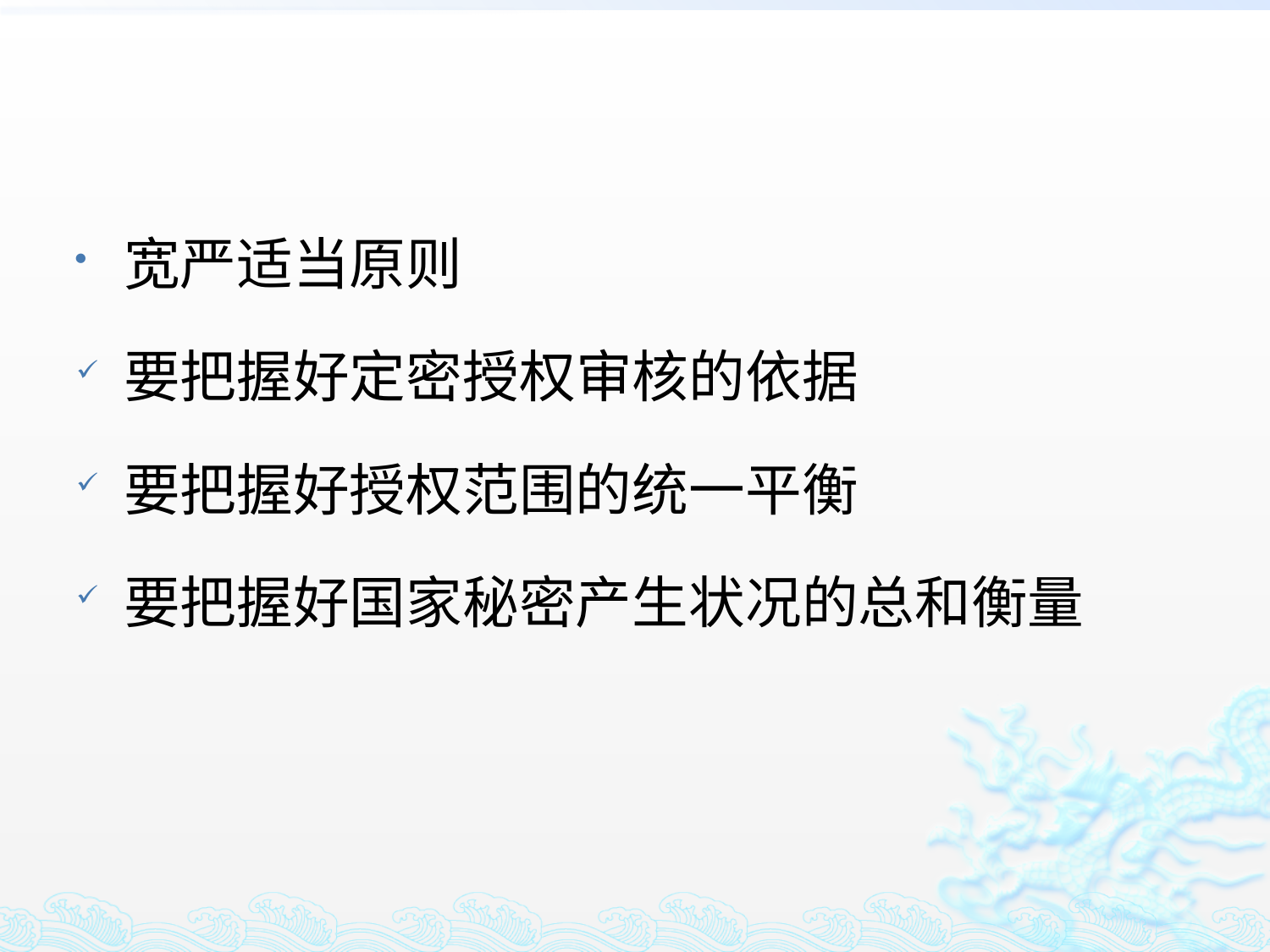

#
宽严适当原则
要把握好定密授权审核的依据
要把握好授权范围的统一平衡
要把握好国家秘密产生状况的总和衡量